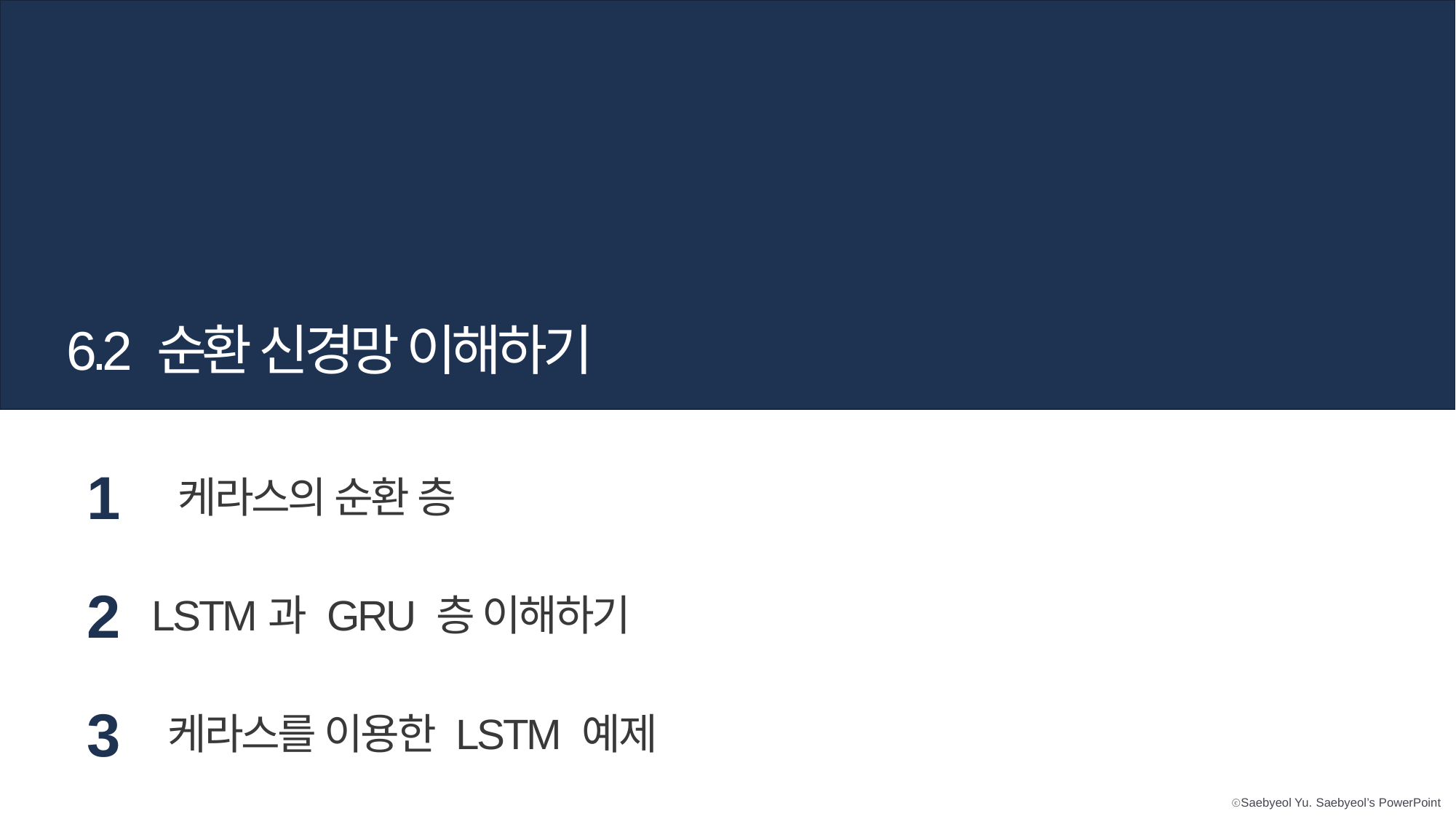

6.2 순환 신경망 이해하기
1
케라스의 순환 층
2
LSTM과 GRU 층 이해하기
3
케라스를 이용한 LSTM 예제